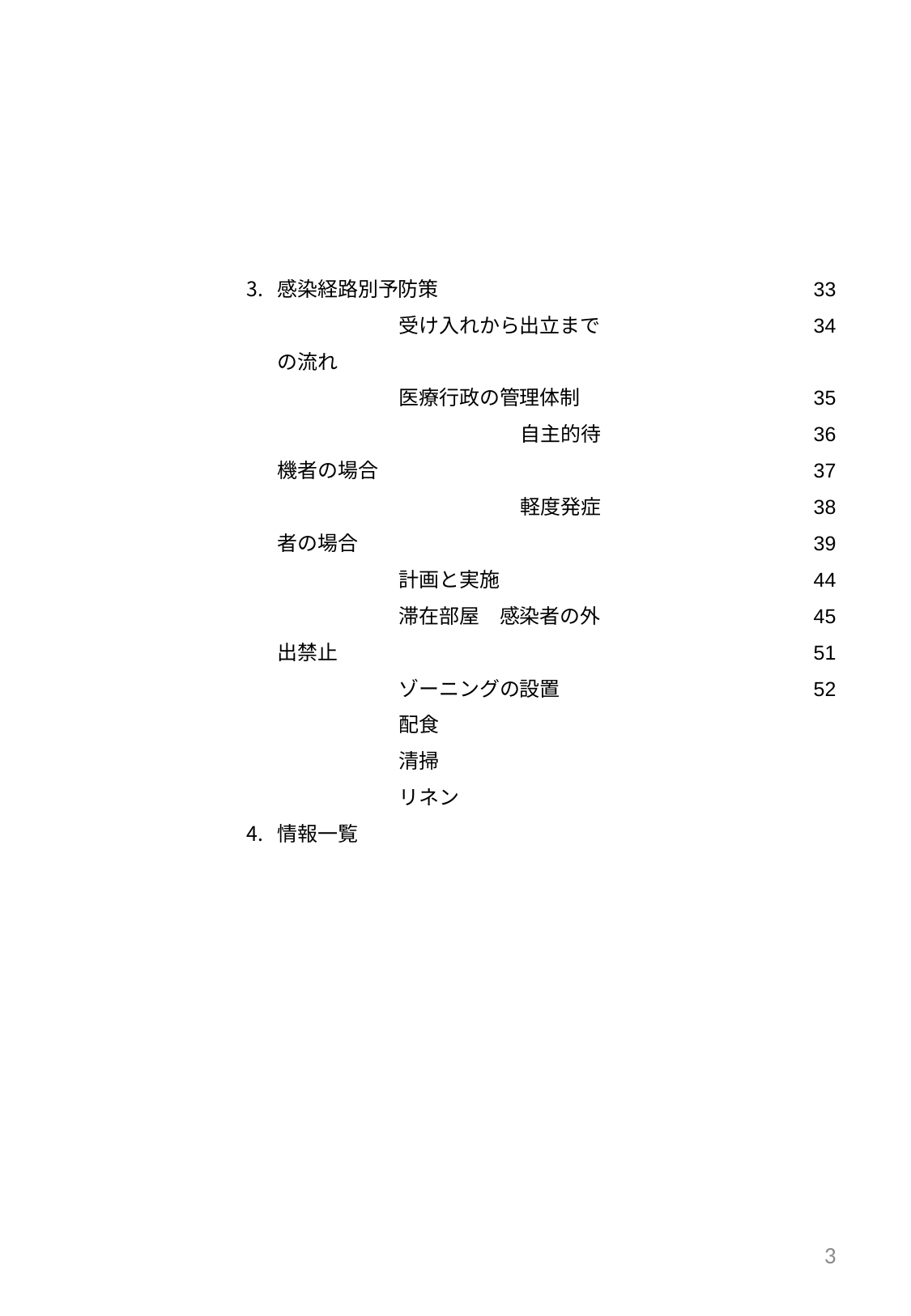

感染経路別予防策
	受け入れから出立までの流れ
	医療行政の管理体制
		自主的待機者の場合
		軽度発症者の場合
	計画と実施
	滞在部屋　感染者の外出禁止
	ゾーニングの設置
	配食
	清掃
	リネン
情報一覧

33
34

35
36
37
38
39
44
45
51
52
3